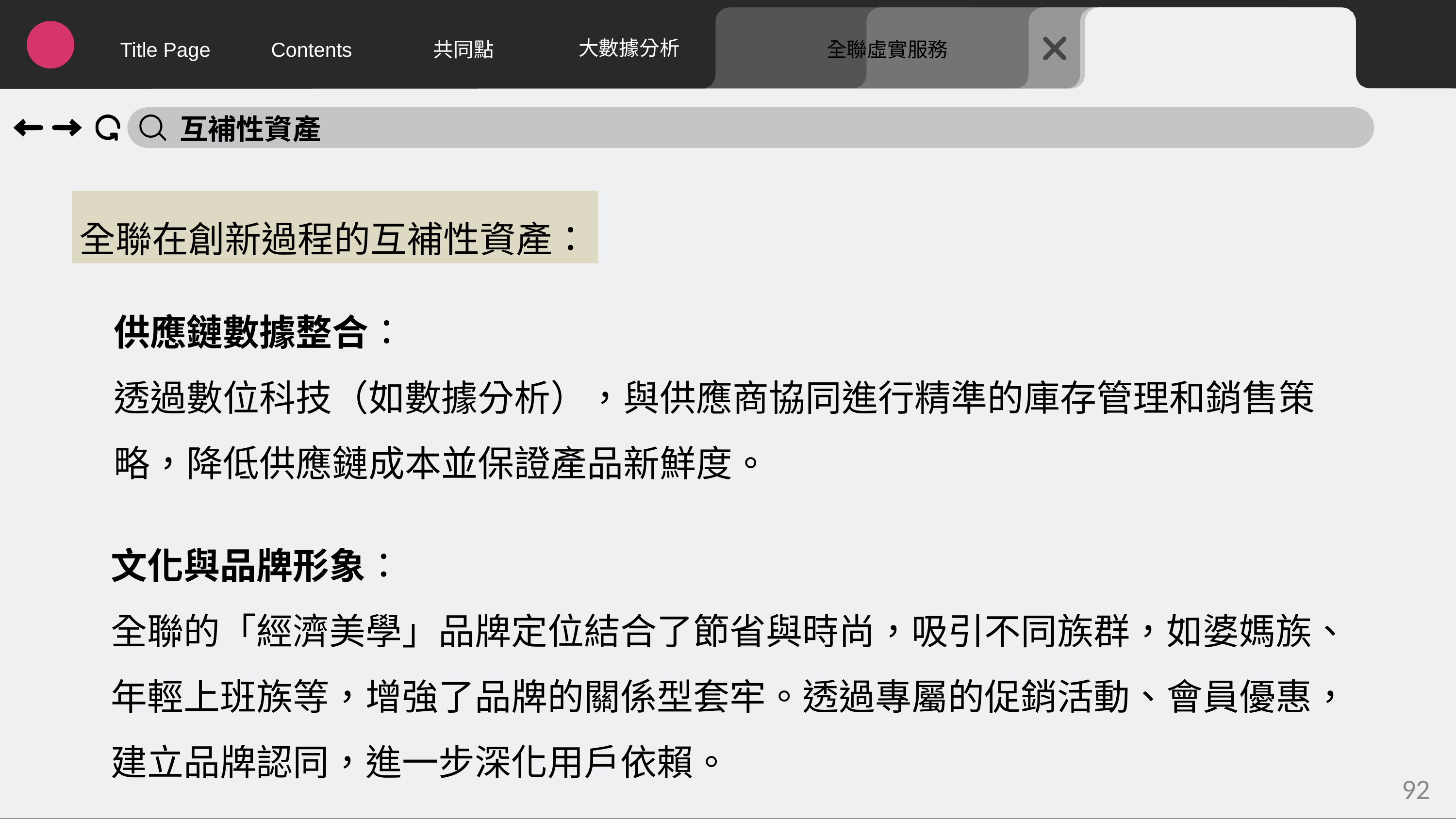

大數據分析
Title Page
Contents
共同點
全聯虛實服務

互補性資產

全聯在創新過程的互補性資產：
供應鏈數據整合：
透過數位科技（如數據分析），與供應商協同進行精準的庫存管理和銷售策略，降低供應鏈成本並保證產品新鮮度。
文化與品牌形象：
全聯的「經濟美學」品牌定位結合了節省與時尚，吸引不同族群，如婆媽族、年輕上班族等，增強了品牌的關係型套牢。透過專屬的促銷活動、會員優惠，建立品牌認同，進一步深化用戶依賴。
92